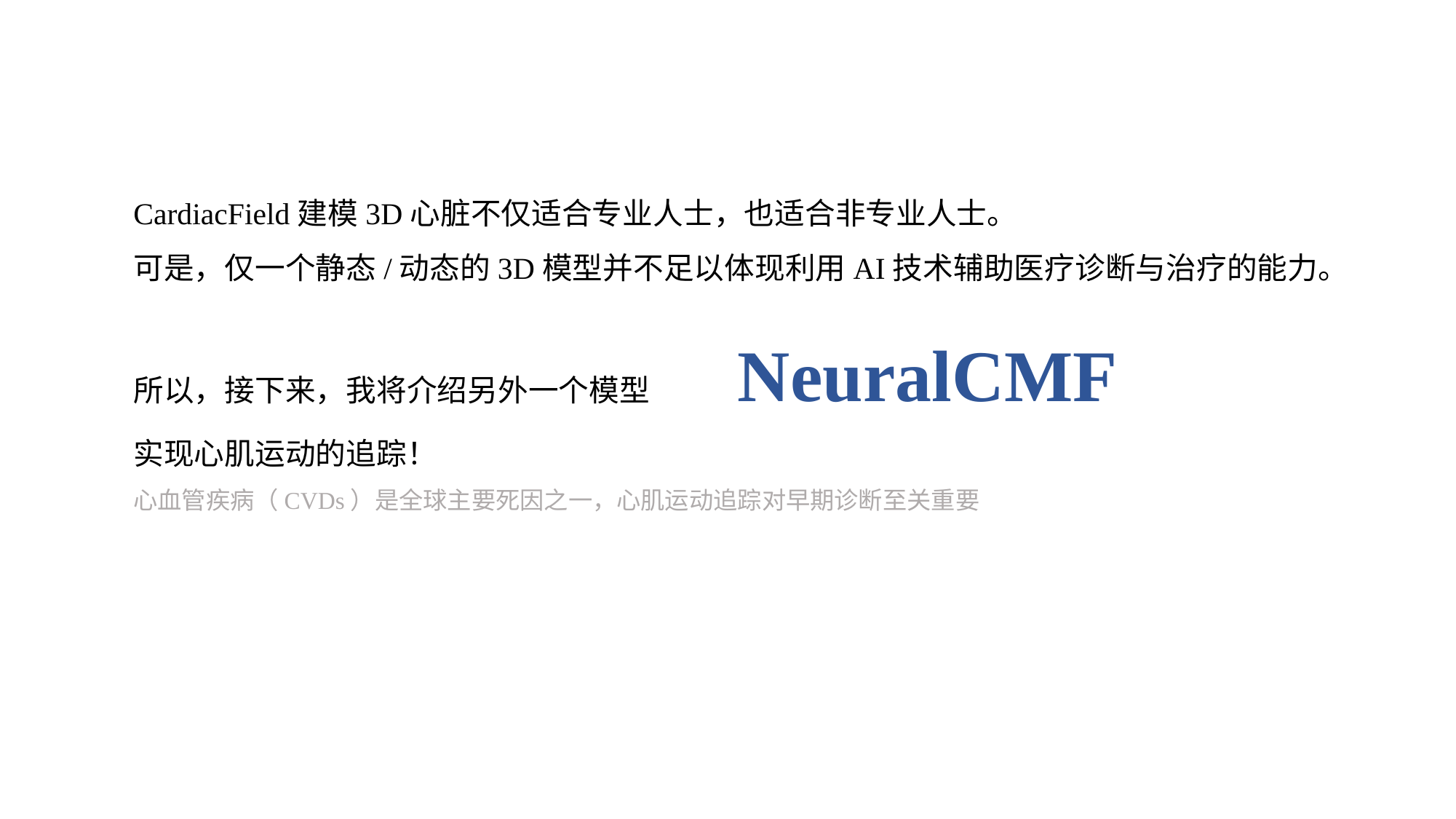

CardiacField建模3D心脏不仅适合专业人士，也适合非专业人士。
可是，仅一个静态/动态的3D模型并不足以体现利用AI技术辅助医疗诊断与治疗的能力。
所以，接下来，我将介绍另外一个模型            NeuralCMF
实现心肌运动的追踪！
心血管疾病（CVDs）是全球主要死因之一，心肌运动追踪对早期诊断至关重要